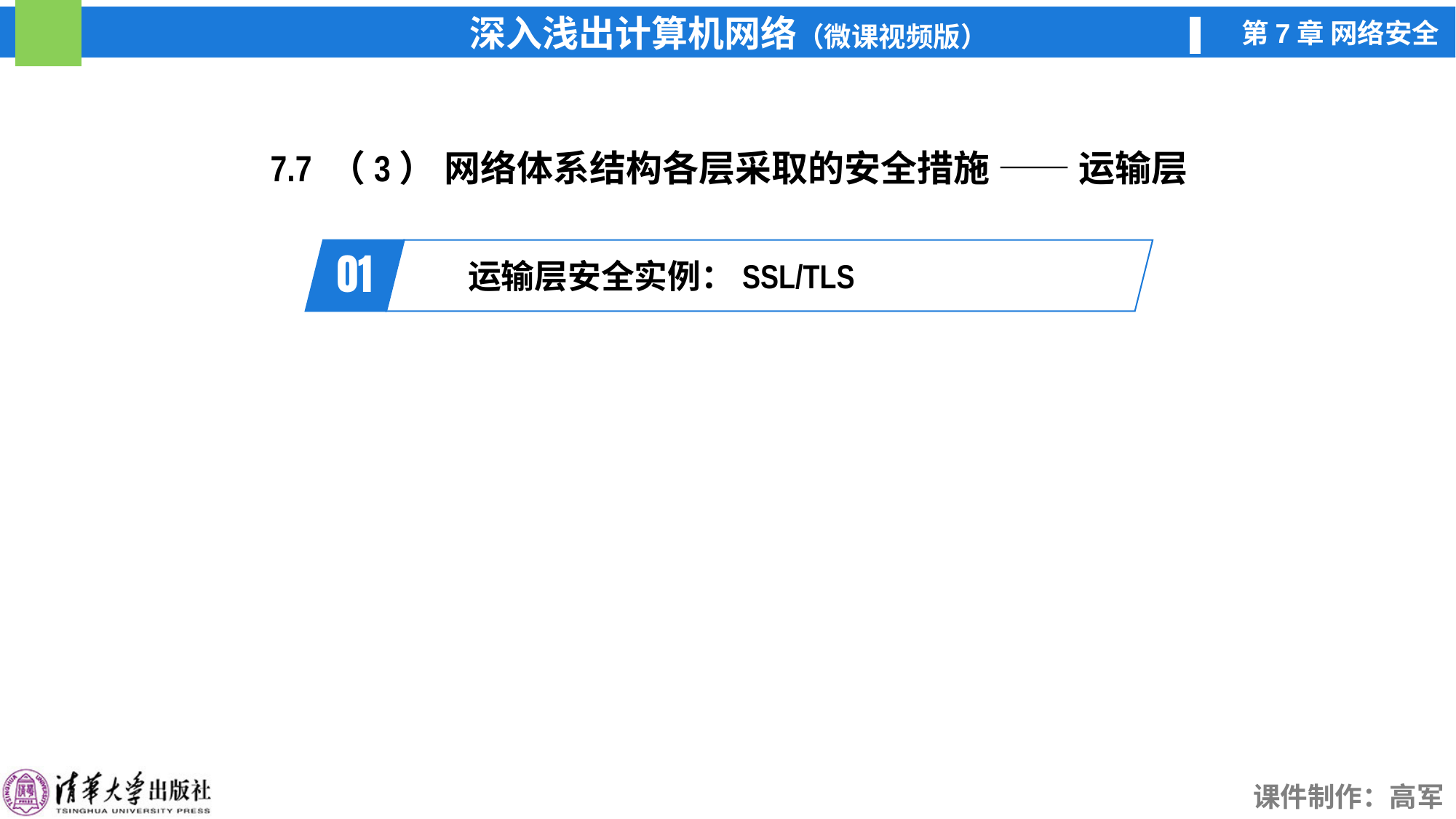

7.7 （3） 网络体系结构各层采取的安全措施 —— 运输层
01
运输层安全实例：SSL/TLS